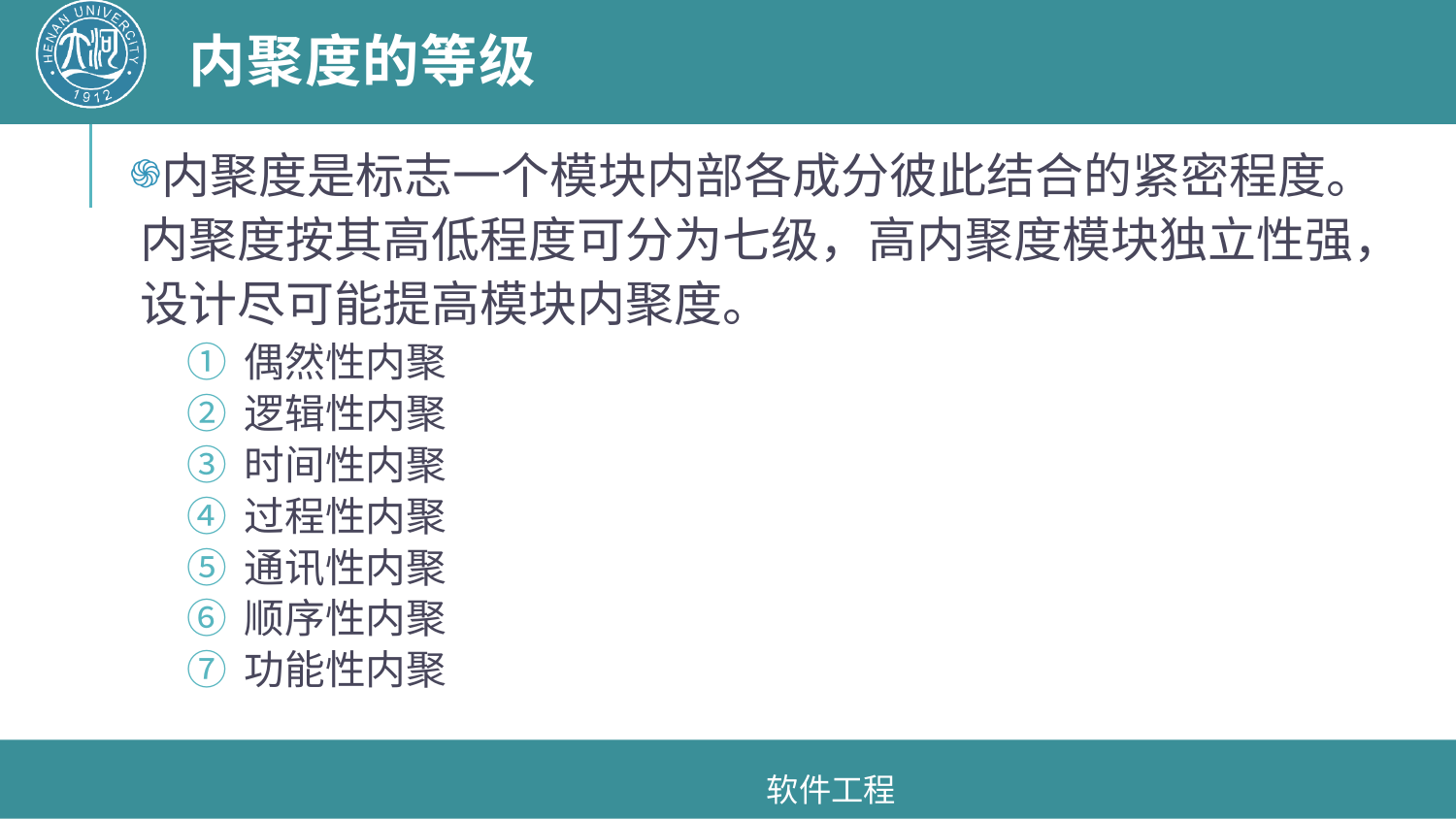

# 内聚度的等级
内聚度是标志一个模块内部各成分彼此结合的紧密程度。内聚度按其高低程度可分为七级，高内聚度模块独立性强，设计尽可能提高模块内聚度。
偶然性内聚
逻辑性内聚
时间性内聚
过程性内聚
通讯性内聚
顺序性内聚
功能性内聚

软件工程
168